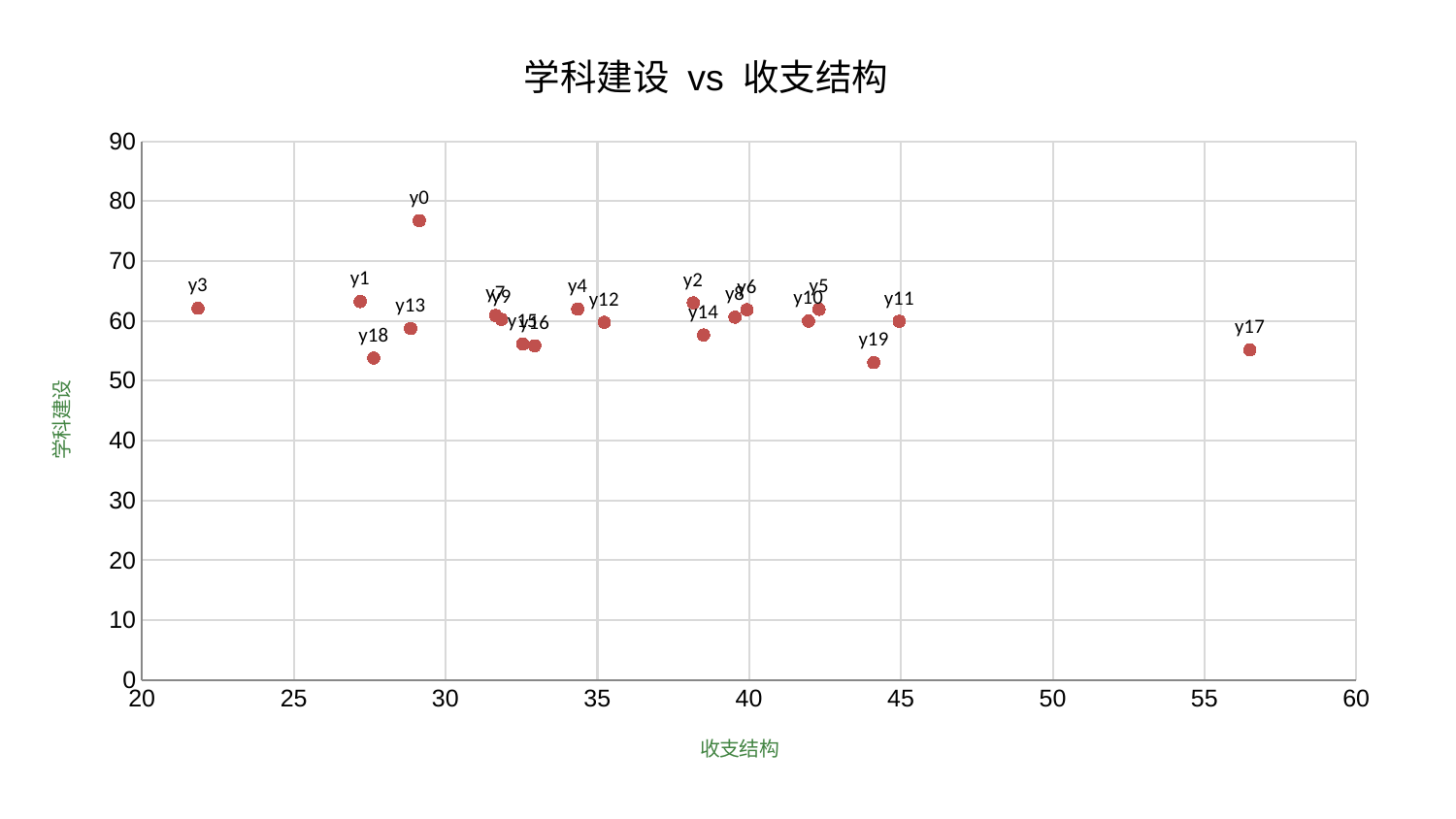

### Chart: 学科建设 vs 收支结构

| Category | 学科建设 |
|---|---|
220